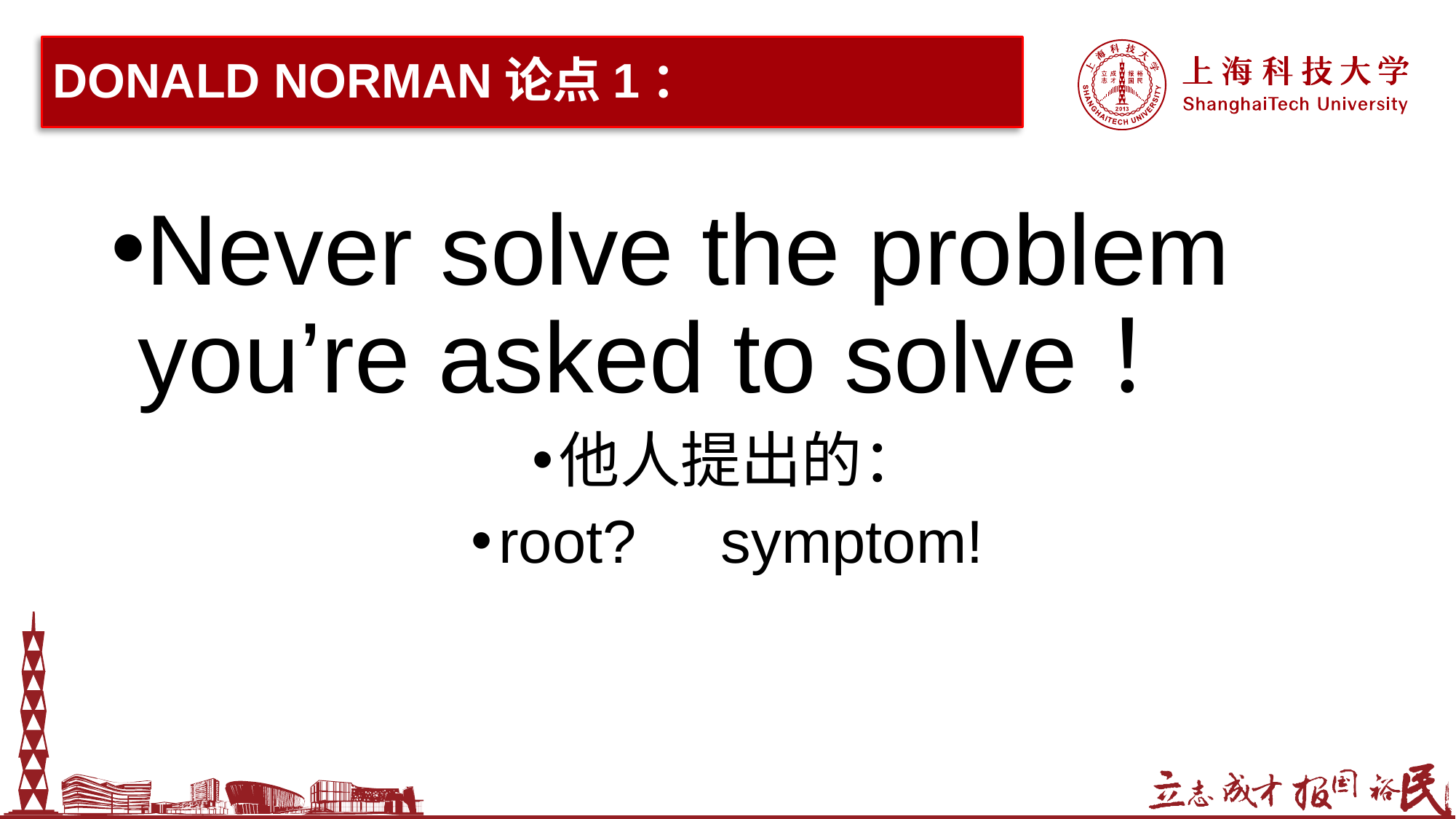

# DONALD NORMAN论点1：
Never solve the problem you’re asked to solve！
他人提出的：
root?     symptom!